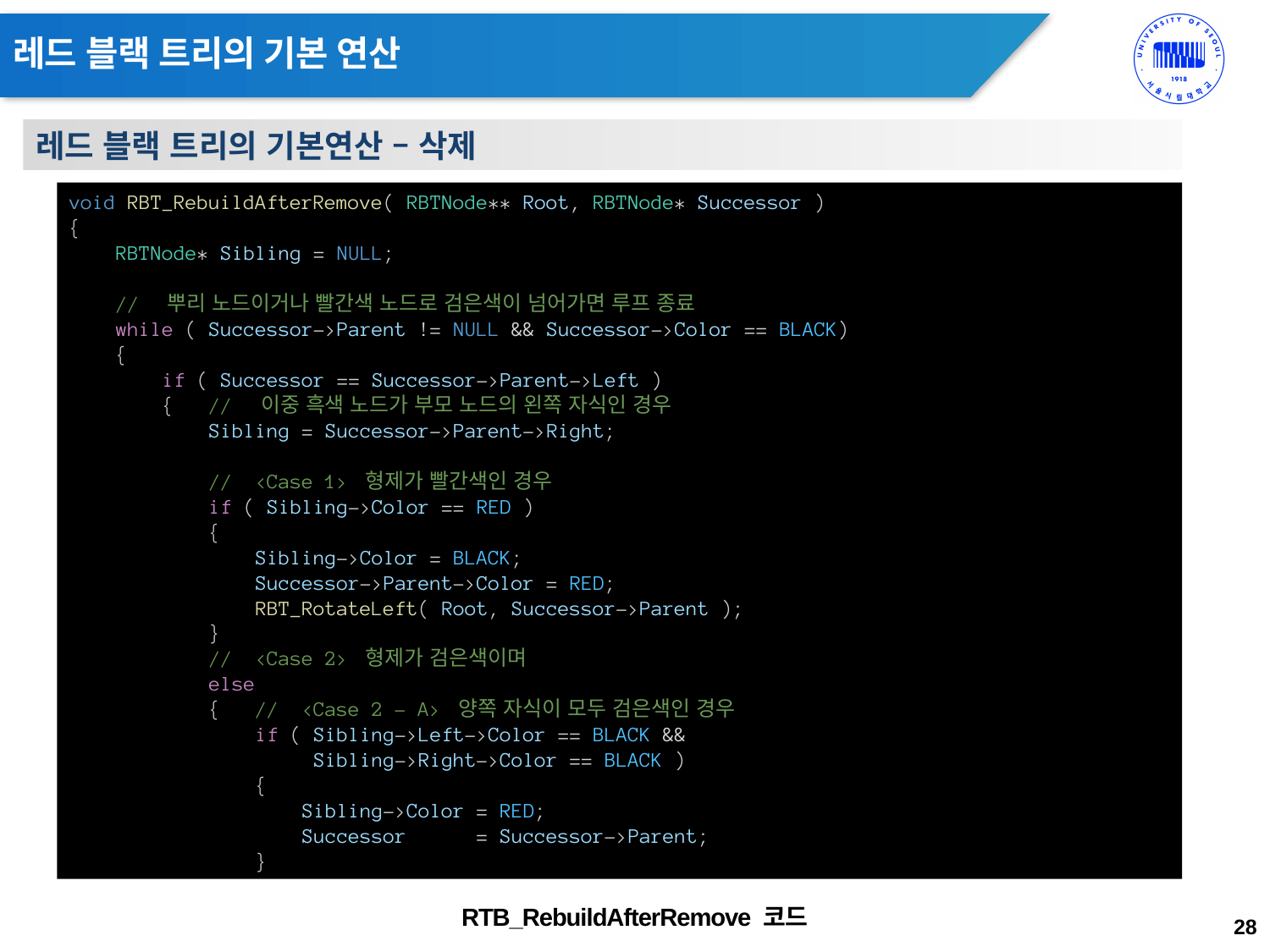

# 레드 블랙 트리의 기본 연산
레드 블랙 트리의 기본연산 – 삭제
void RBT_RebuildAfterRemove( RBTNode** Root, RBTNode* Successor )
{
    RBTNode* Sibling = NULL;
    //  뿌리 노드이거나 빨간색 노드로 검은색이 넘어가면 루프 종료
    while ( Successor->Parent != NULL && Successor->Color == BLACK)
    {
        if ( Successor == Successor->Parent->Left )
        {   //  이중 흑색 노드가 부모 노드의 왼쪽 자식인 경우
            Sibling = Successor->Parent->Right;
            //  <Case 1> 형제가 빨간색인 경우
            if ( Sibling->Color == RED )
            {
                Sibling->Color = BLACK;
                Successor->Parent->Color = RED;
                RBT_RotateLeft( Root, Successor->Parent );
            }
            //  <Case 2> 형제가 검은색이며
            else
            {   //  <Case 2 - A> 양쪽 자식이 모두 검은색인 경우
                if ( Sibling->Left->Color == BLACK &&
                     Sibling->Right->Color == BLACK )
                {
                    Sibling->Color = RED;
                    Successor      = Successor->Parent;
                }
RTB_RebuildAfterRemove 코드
28